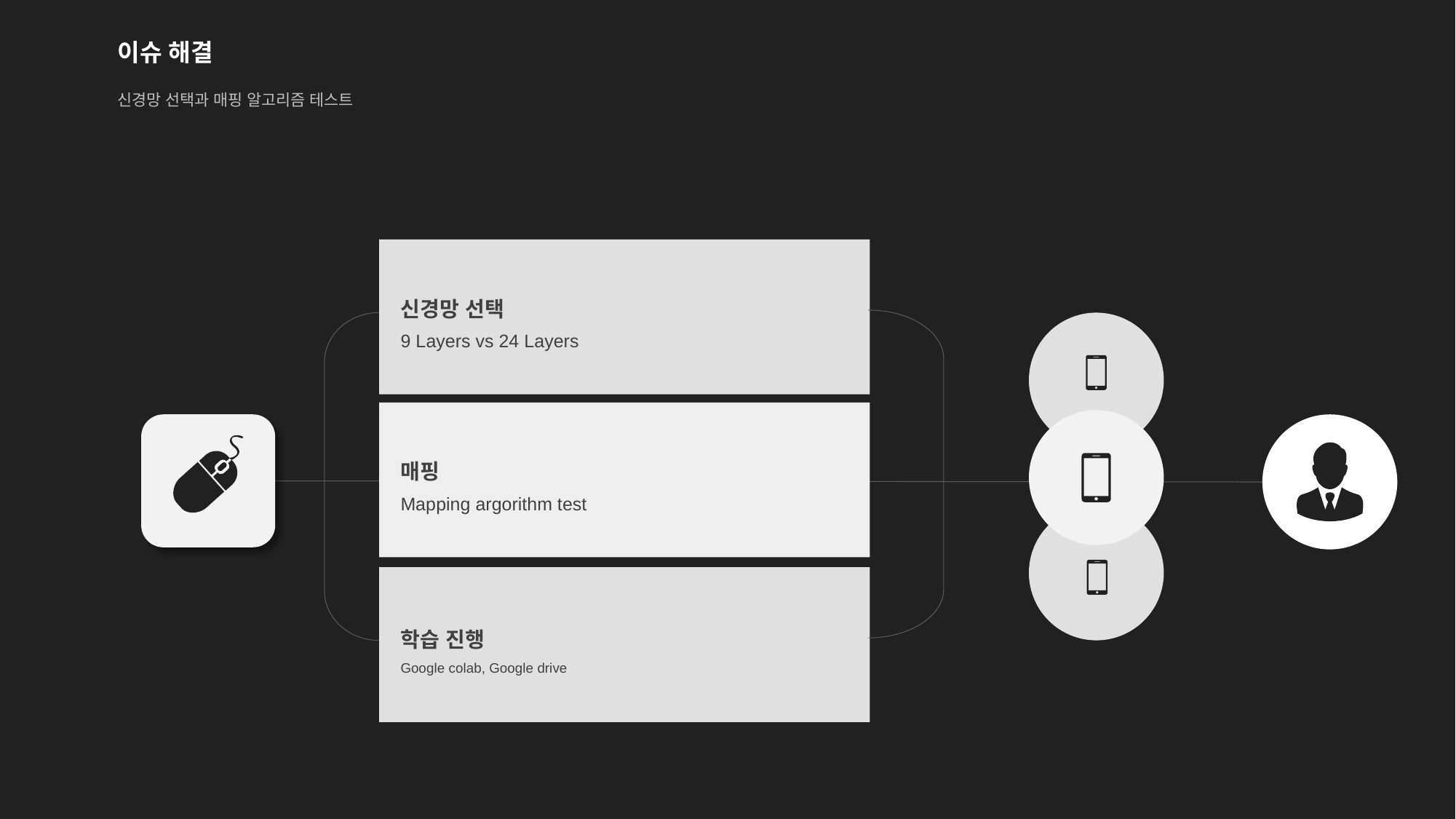

이슈 해결

신경망 선택과 매핑 알고리즘 테스트
신경망 선택

9 Layers vs 24 Layers

매핑

Mapping argorithm test

학습 진행

Google colab, Google drive